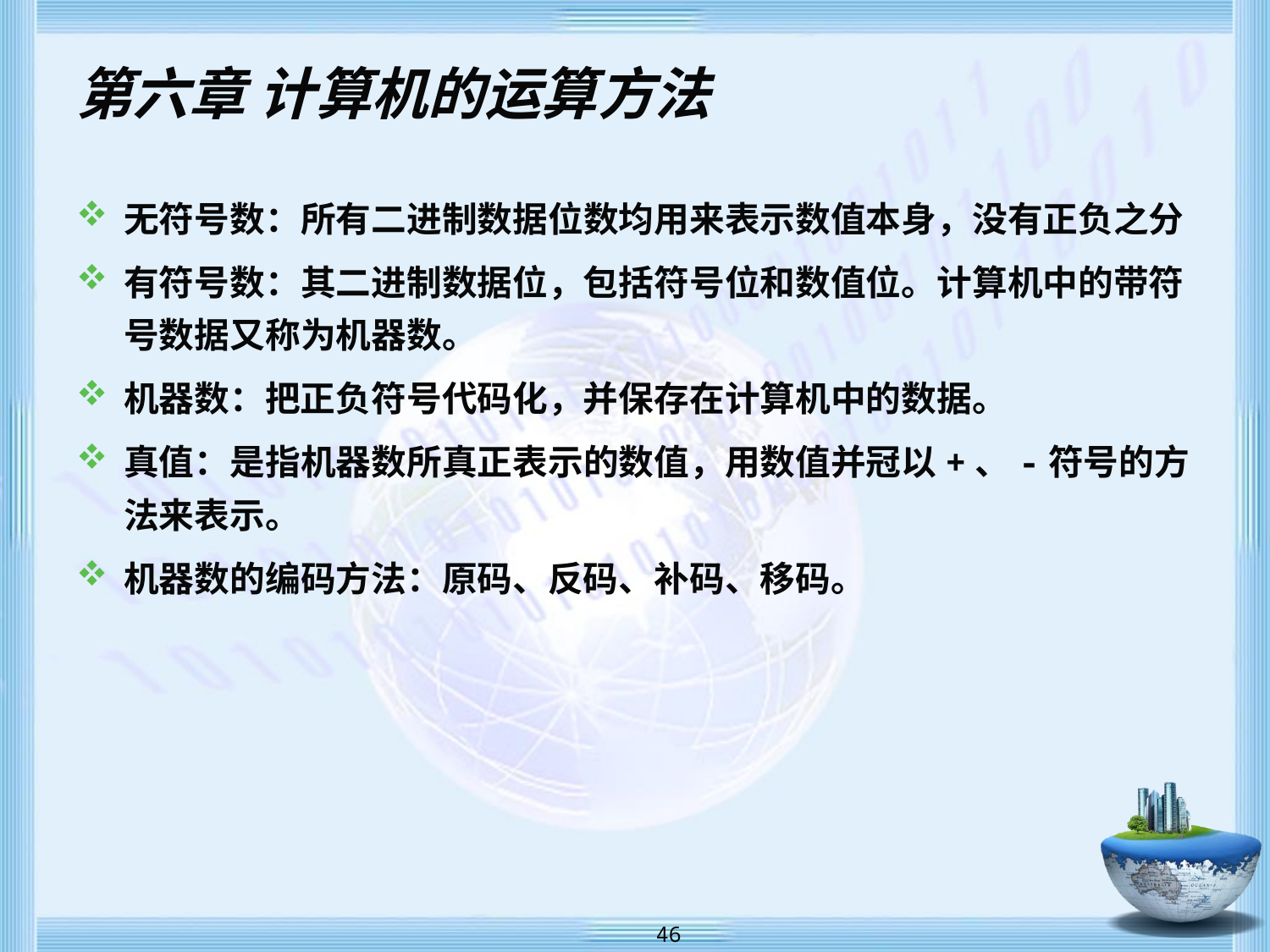

# 第六章 计算机的运算方法
无符号数：所有二进制数据位数均用来表示数值本身，没有正负之分
有符号数：其二进制数据位，包括符号位和数值位。计算机中的带符号数据又称为机器数。
机器数：把正负符号代码化，并保存在计算机中的数据。
真值：是指机器数所真正表示的数值，用数值并冠以+、-符号的方法来表示。
机器数的编码方法：原码、反码、补码、移码。

    46